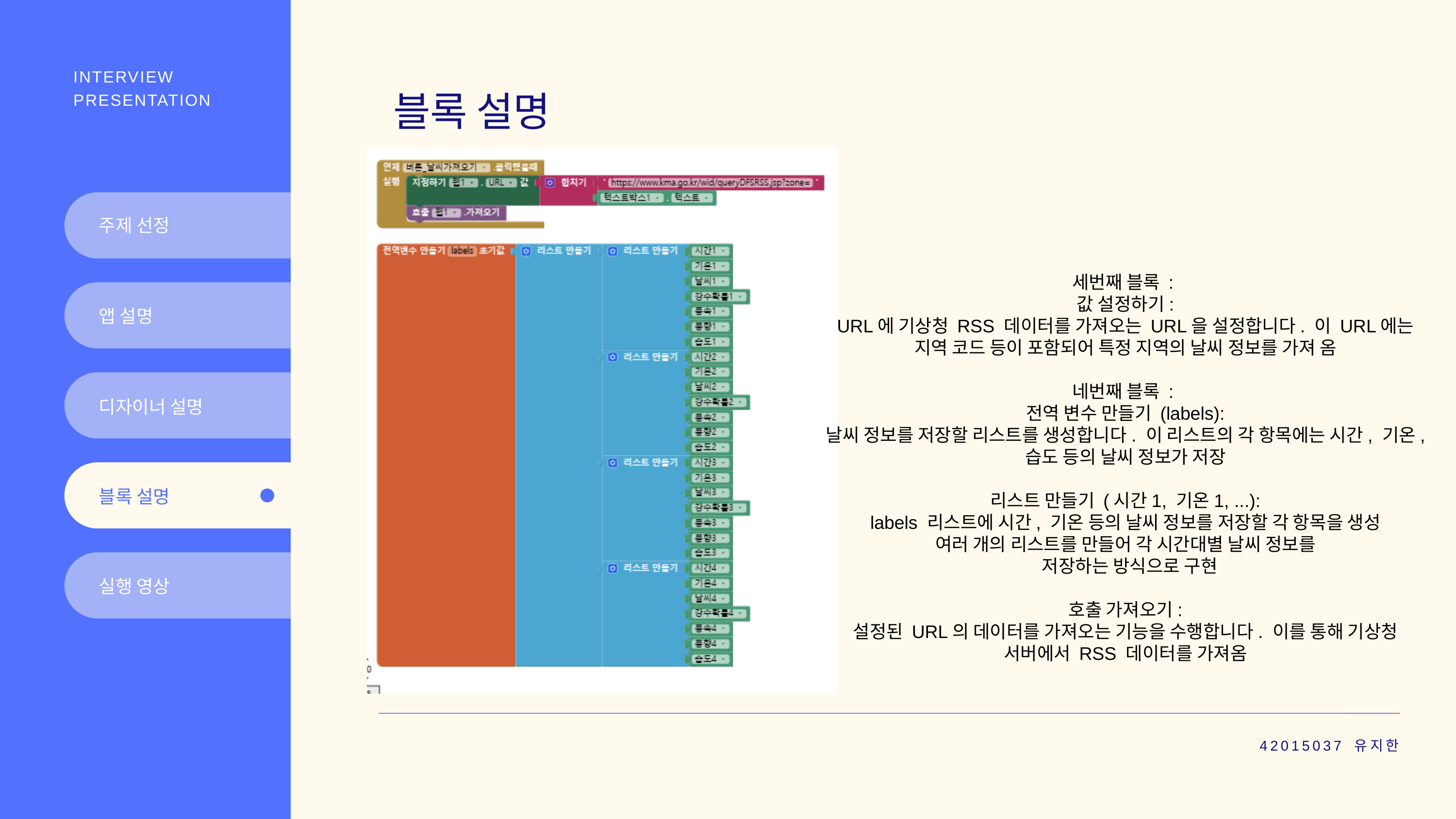

INTERVIEW PRESENTATION
블록 설명

주제 선정
세번째 블록 :
값 설정하기:
URL에 기상청 RSS 데이터를 가져오는 URL을 설정합니다. 이 URL에는 지역 코드 등이 포함되어 특정 지역의 날씨 정보를 가져 옴

네번째 블록 :
전역 변수 만들기 (labels):
날씨 정보를 저장할 리스트를 생성합니다. 이 리스트의 각 항목에는 시간, 기온, 습도 등의 날씨 정보가 저장

리스트 만들기 (시간1, 기온1, ...):
labels 리스트에 시간, 기온 등의 날씨 정보를 저장할 각 항목을 생성
여러 개의 리스트를 만들어 각 시간대별 날씨 정보를
 저장하는 방식으로 구현

호출 가져오기:
설정된 URL의 데이터를 가져오는 기능을 수행합니다. 이를 통해 기상청 서버에서 RSS 데이터를 가져옴

앱 설명

디자이너 설명

블록 설명

실행 영상

42015037 유지한